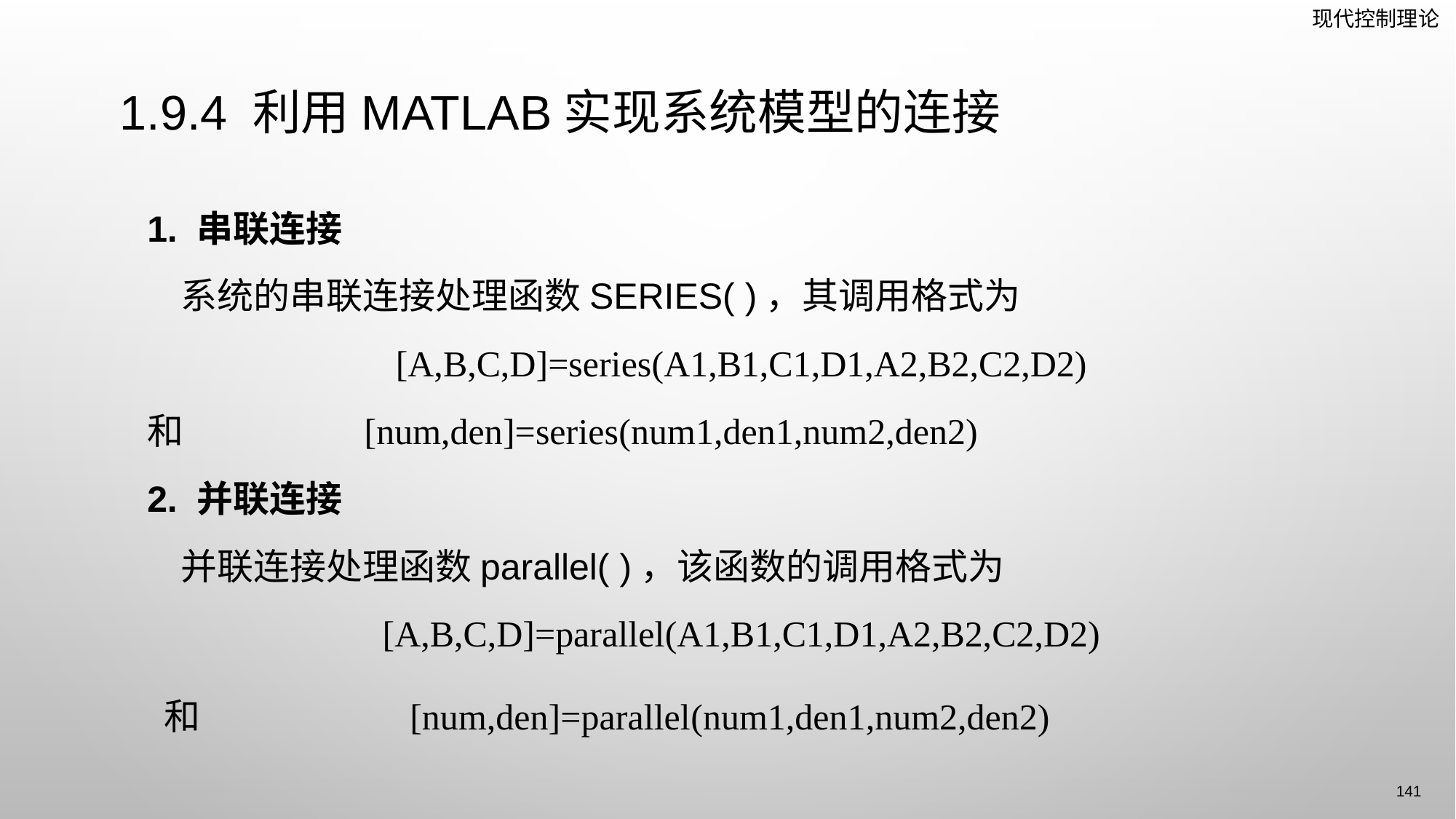

# 1.9.4 利用MATLAB实现系统模型的连接
1. 串联连接
   系统的串联连接处理函数series( )，其调用格式为
[A,B,C,D]=series(A1,B1,C1,D1,A2,B2,C2,D2)
和                     [num,den]=series(num1,den1,num2,den2)
2. 并联连接
   并联连接处理函数parallel( )，该函数的调用格式为
[A,B,C,D]=parallel(A1,B1,C1,D1,A2,B2,C2,D2)
 和 		   [num,den]=parallel(num1,den1,num2,den2)
141